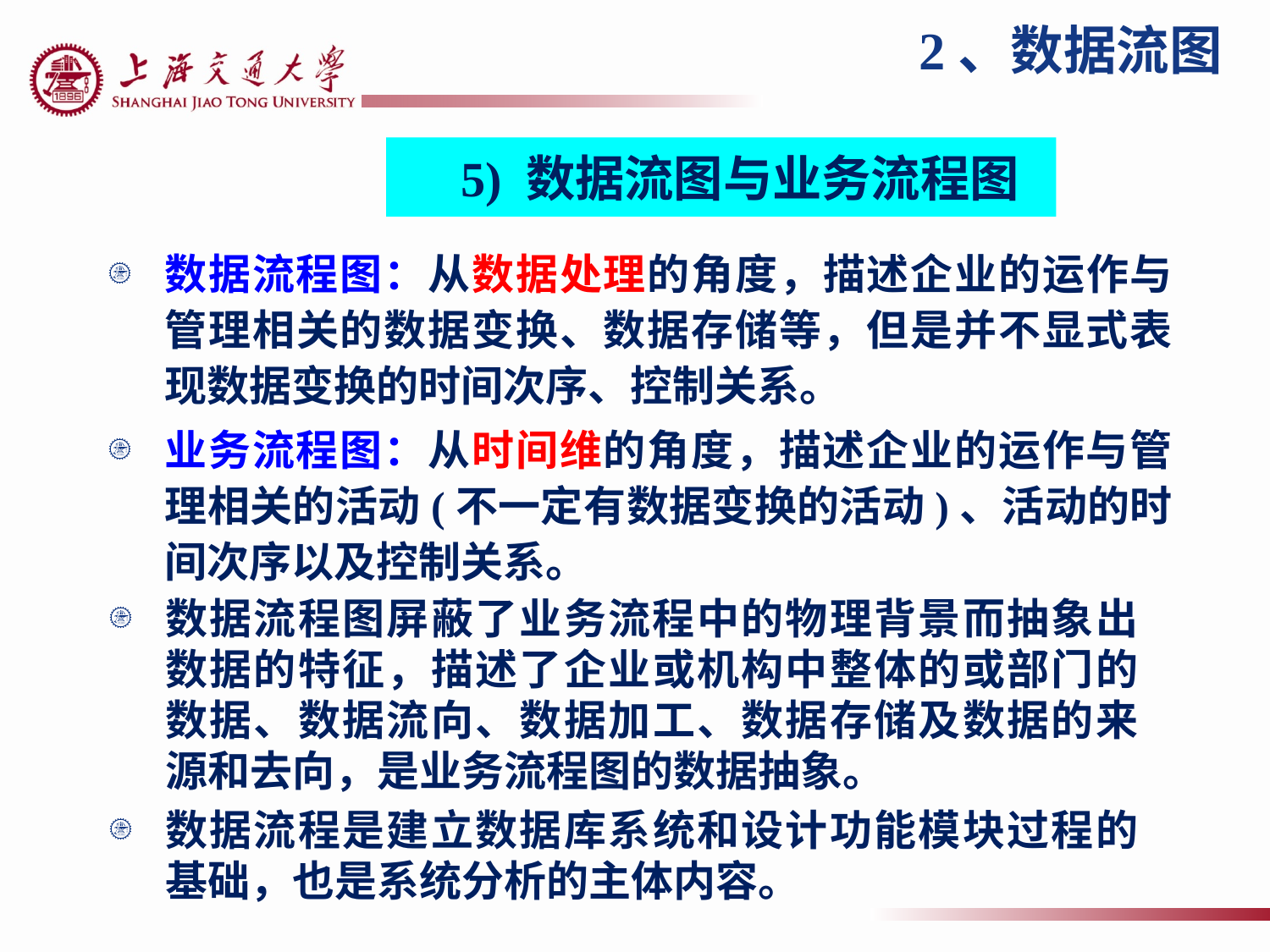

2、数据流图
5) 数据流图与业务流程图
数据流程图：从数据处理的角度，描述企业的运作与管理相关的数据变换、数据存储等，但是并不显式表现数据变换的时间次序、控制关系。
业务流程图：从时间维的角度，描述企业的运作与管理相关的活动(不一定有数据变换的活动)、活动的时间次序以及控制关系。
数据流程图屏蔽了业务流程中的物理背景而抽象出数据的特征，描述了企业或机构中整体的或部门的数据、数据流向、数据加工、数据存储及数据的来源和去向，是业务流程图的数据抽象。
数据流程是建立数据库系统和设计功能模块过程的基础，也是系统分析的主体内容。